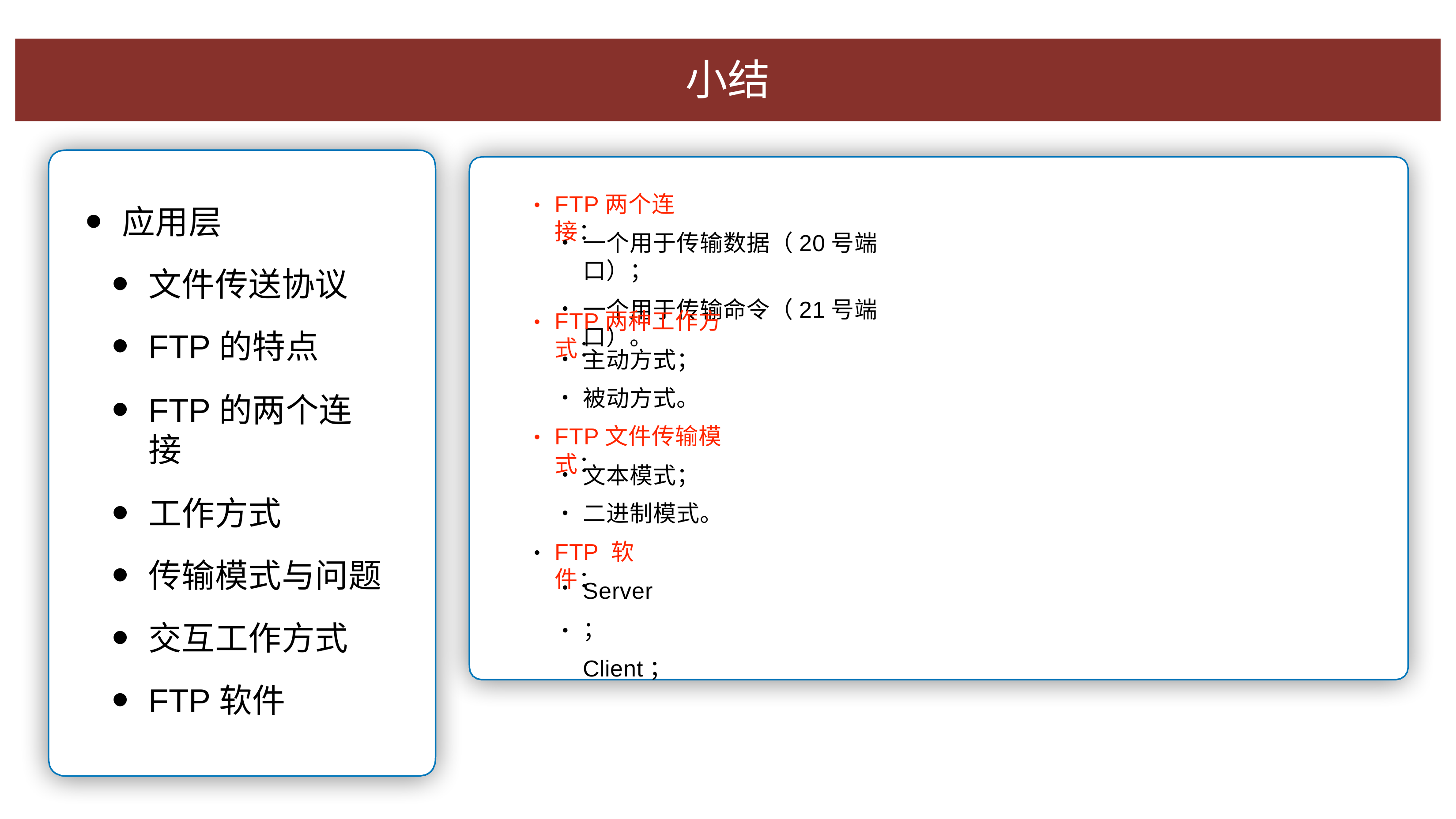

# ⼩结

FTP两个连接：
•
应⽤层
⽂件传送协议
FTP的特点
FTP的两个连接
⼯作⽅式
传输模式与问题
交互⼯作⽅式
FTP软件
⼀个⽤于传输数据（20号端⼝）；
⼀个⽤于传输命令（21号端⼝）。
FTP两种⼯作⽅式：
•
主动⽅式；
被动⽅式。
FTP⽂件传输模式：
•
⽂本模式；
⼆进制模式。
FTP 软件：
•
Server；  Client；
•